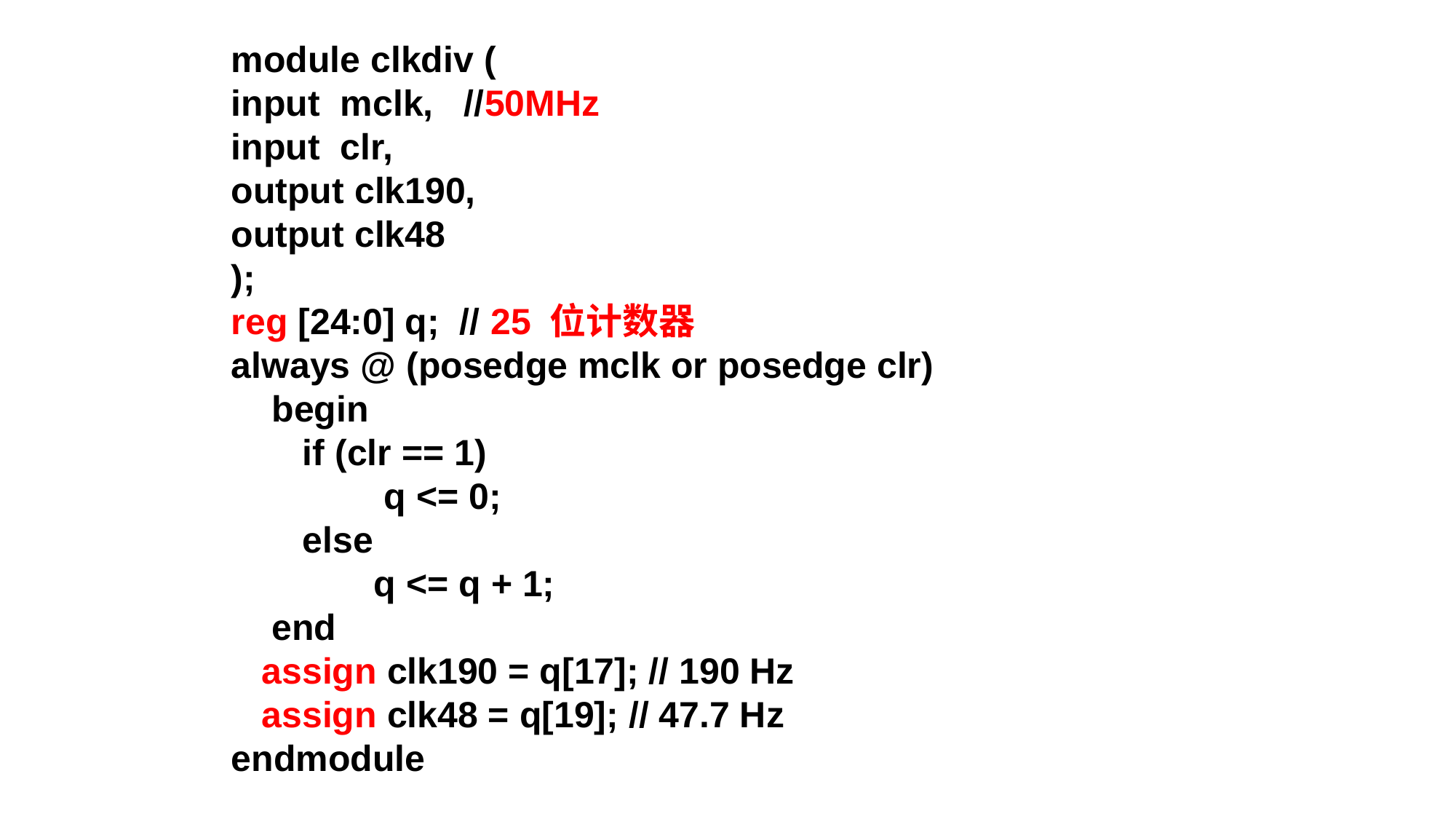

module clkdiv (
input  mclk,   //50MHz
input  clr,
output clk190,
output clk48
);
reg [24:0] q;  // 25 位计数器
always @ (posedge mclk or posedge clr)
    begin
       if (clr == 1)
               q <= 0;
       else
              q <= q + 1;
    end
   assign clk190 = q[17]; // 190 Hz
   assign clk48 = q[19]; // 47.7 Hz
endmodule